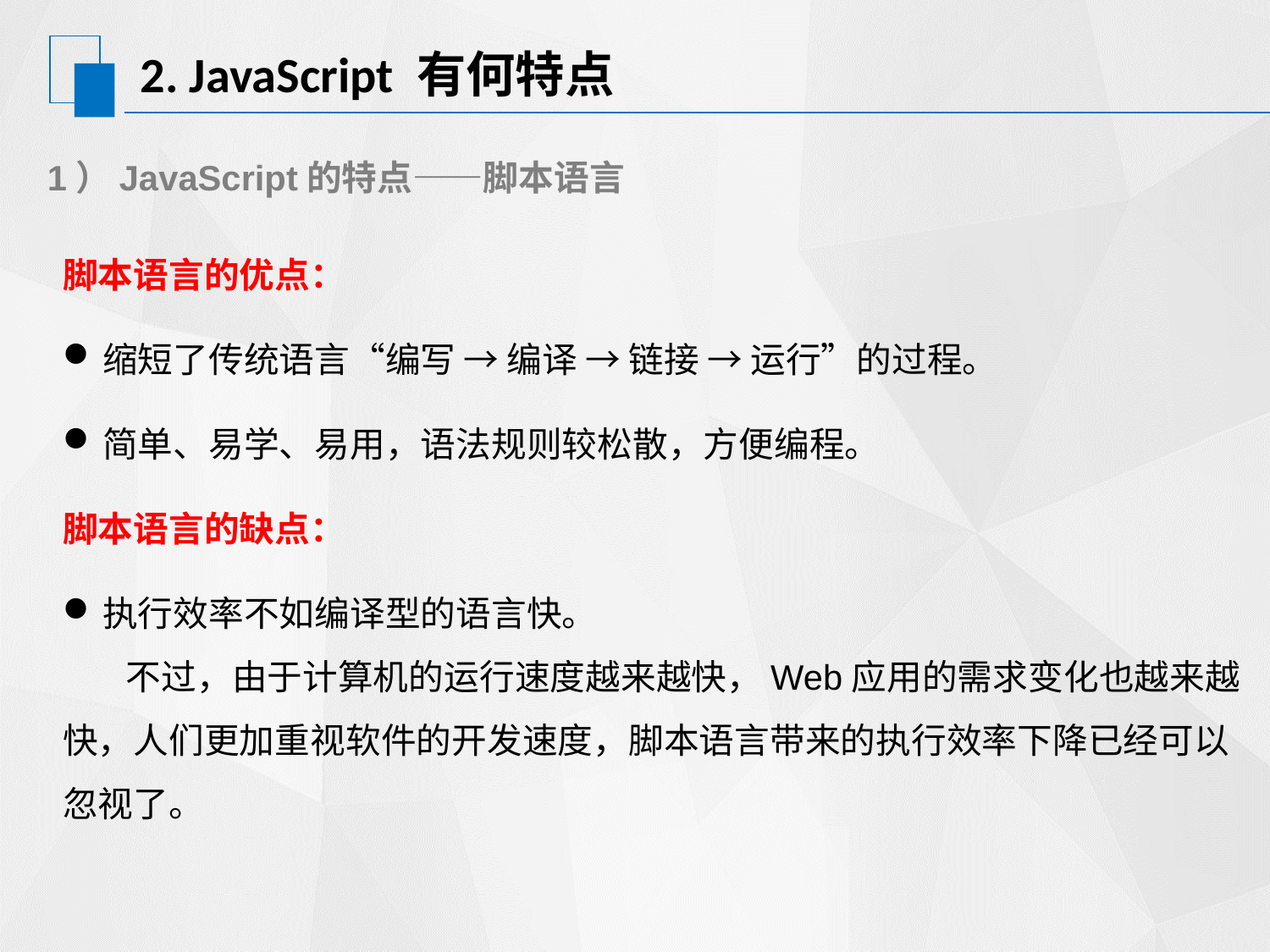

# 2. JavaScript 有何特点
1）JavaScript的特点——脚本语言
脚本语言的优点：
缩短了传统语言“编写 → 编译 → 链接 → 运行”的过程。
简单、易学、易用，语法规则较松散，方便编程。
脚本语言的缺点：
执行效率不如编译型的语言快。
       不过，由于计算机的运行速度越来越快，Web应用的需求变化也越来越快，人们更加重视软件的开发速度，脚本语言带来的执行效率下降已经可以忽视了。